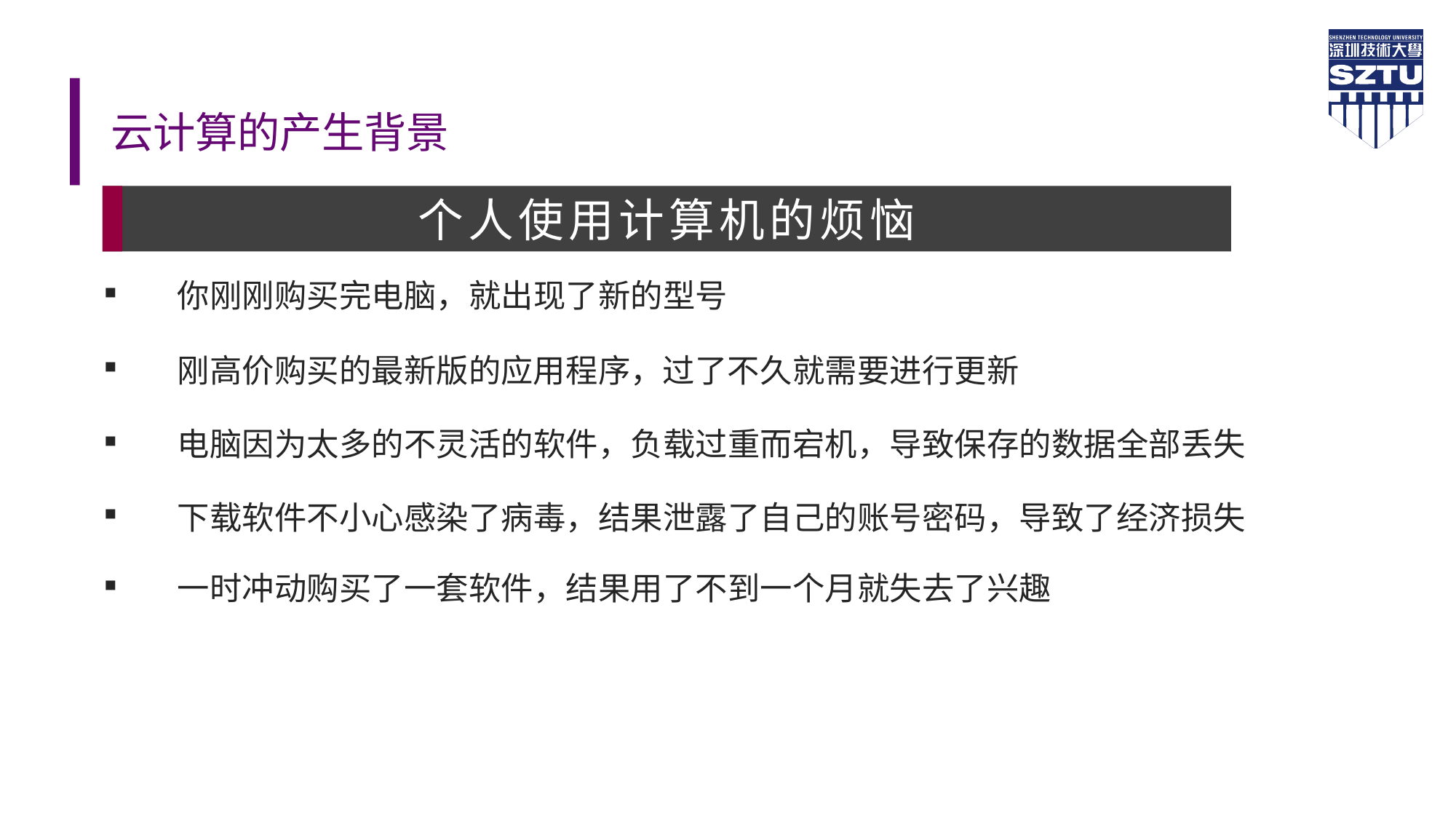

# 云计算的产生背景

个人使用计算机的烦恼
你刚刚购买完电脑，就出现了新的型号
刚高价购买的最新版的应用程序，过了不久就需要进行更新
电脑因为太多的不灵活的软件，负载过重而宕机，导致保存的数据全部丢失
下载软件不小心感染了病毒，结果泄露了自己的账号密码，导致了经济损失
一时冲动购买了一套软件，结果用了不到一个月就失去了兴趣